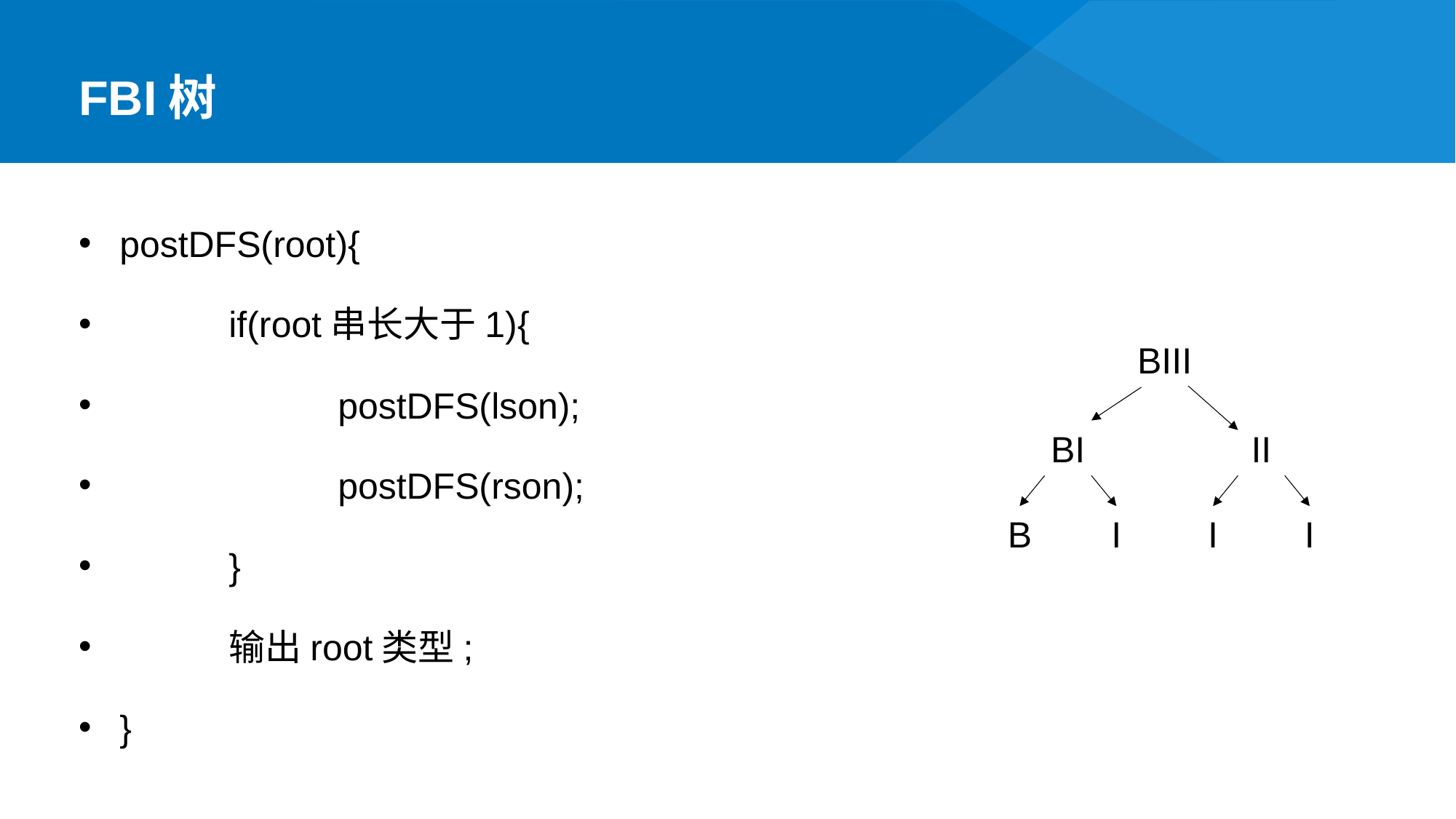

FBI树
postDFS(root){
	if(root串长大于1){
		postDFS(lson);
		postDFS(rson);
	}
	输出root类型;
}
BIII
BI
II
I
I
I
B